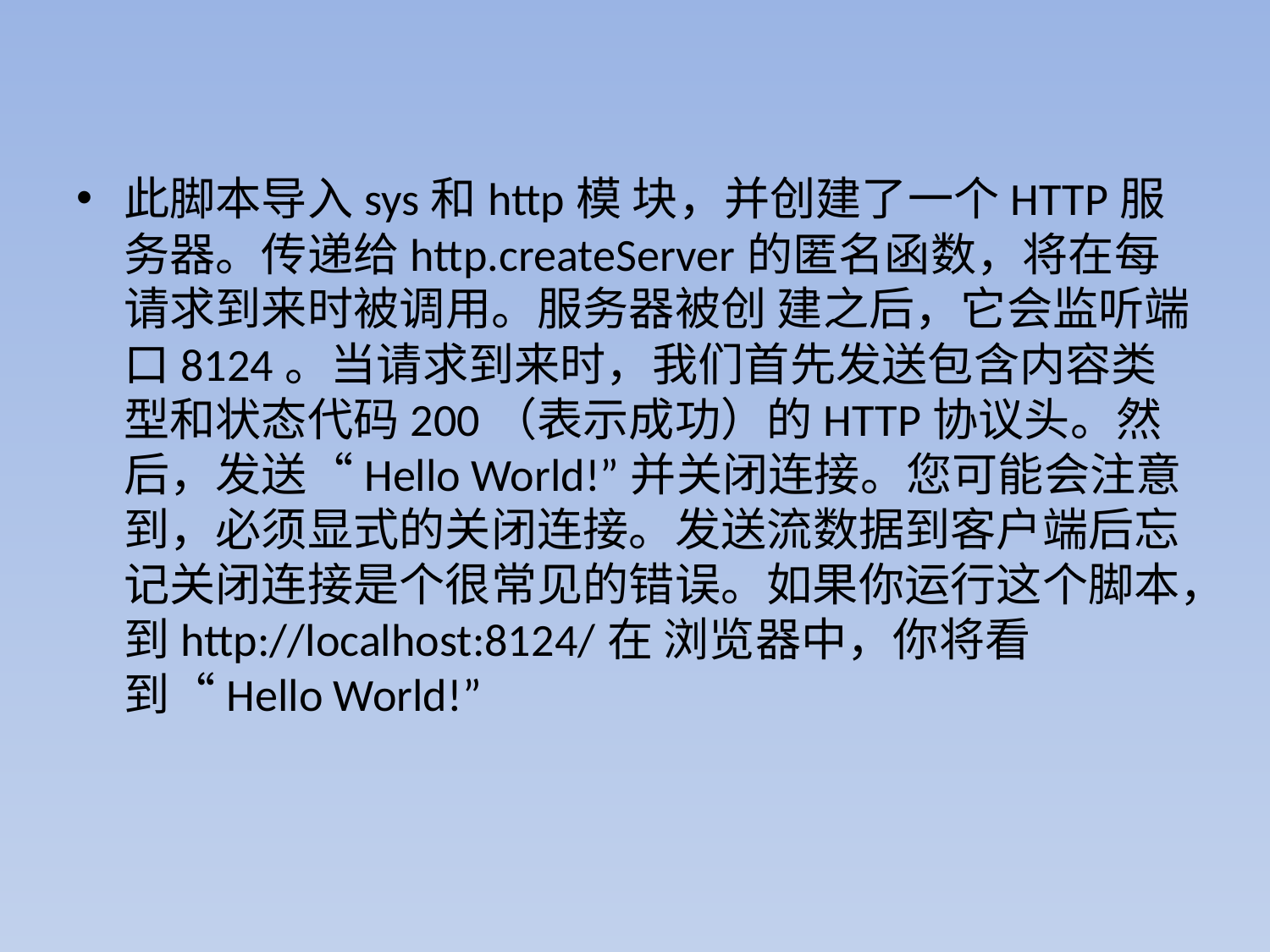

此脚本导入sys和http模 块，并创建了一个HTTP服务器。传递给http.createServer的匿名函数，将在每请求到来时被调用。服务器被创 建之后，它会监听端口8124。当请求到来时，我们首先发送包含内容类型和状态代码200（表示成功）的HTTP协议头。然后，发送“Hello World!”并关闭连接。您可能会注意到，必须显式的关闭连接。发送流数据到客户端后忘记关闭连接是个很常见的错误。如果你运行这个脚本，到http://localhost:8124/在 浏览器中，你将看到“Hello World!”